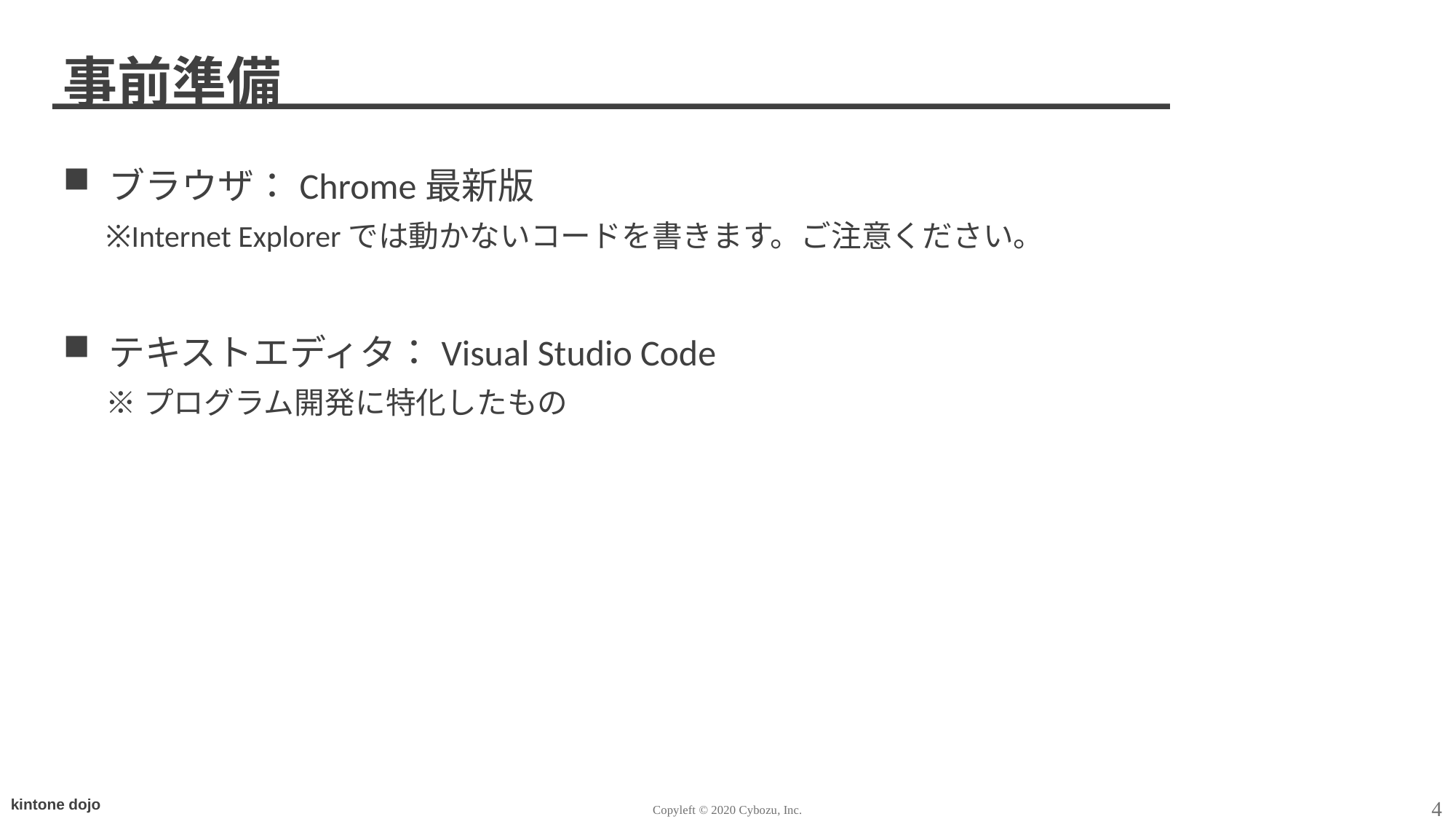

# 事前準備
ブラウザ：Chrome最新版
※Internet Explorerでは動かないコードを書きます。ご注意ください。

テキストエディタ：Visual Studio Code
※プログラム開発に特化したもの
4
Copyleft © 2020 Cybozu, Inc.